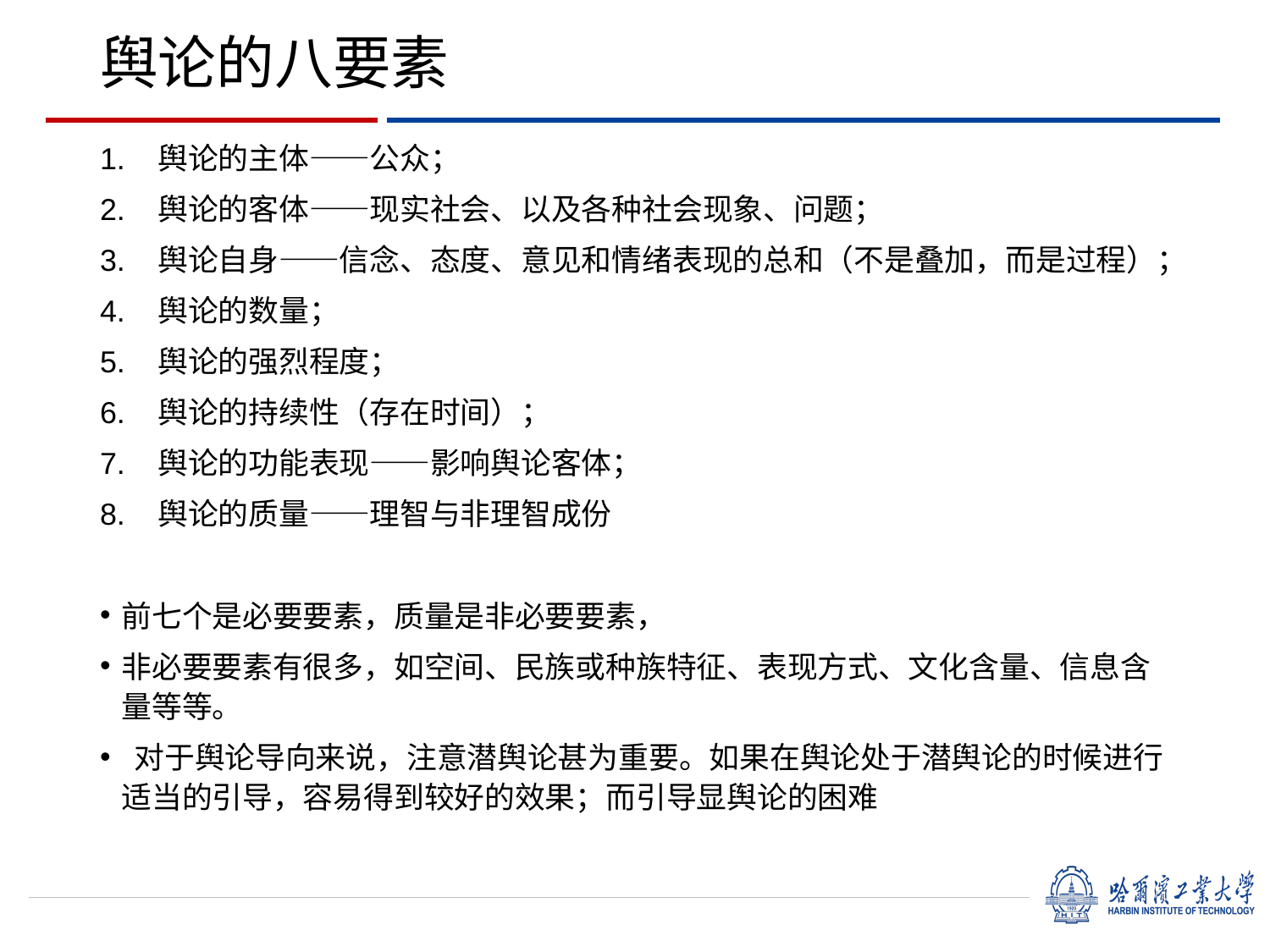

# 舆论的八要素
舆论的主体——公众；
舆论的客体——现实社会、以及各种社会现象、问题；
舆论自身——信念、态度、意见和情绪表现的总和（不是叠加，而是过程）；
舆论的数量；
舆论的强烈程度；
舆论的持续性（存在时间）；
舆论的功能表现——影响舆论客体；
舆论的质量——理智与非理智成份

前七个是必要要素，质量是非必要要素，
非必要要素有很多，如空间、民族或种族特征、表现方式、文化含量、信息含量等等。
 对于舆论导向来说，注意潜舆论甚为重要。如果在舆论处于潜舆论的时候进行适当的引导，容易得到较好的效果；而引导显舆论的困难